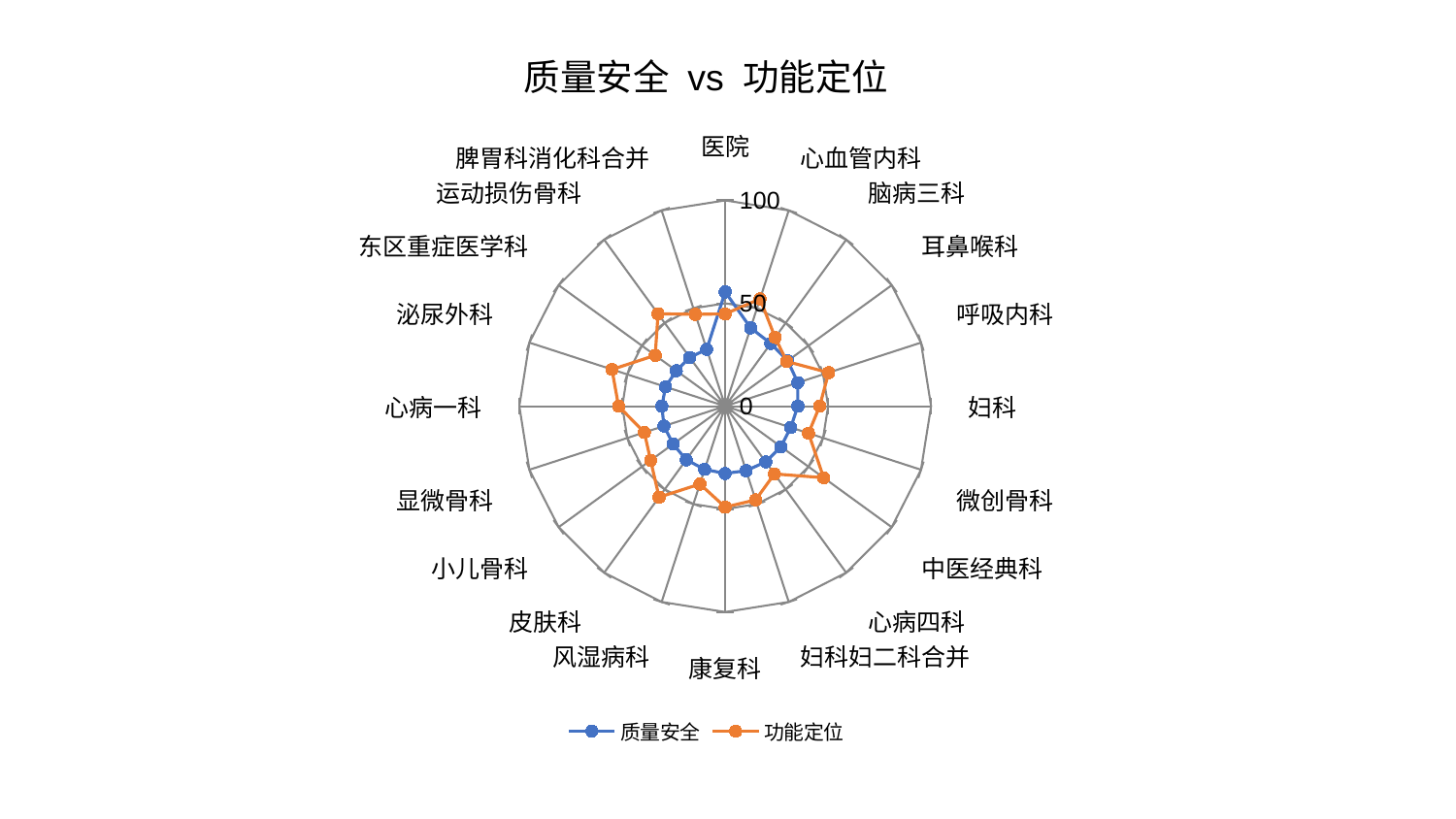

### Chart: 质量安全 vs 功能定位

| Category | 质量安全 | 功能定位 |
|---|---|---|
| 医院 | 55.53573143003357 | 44.8240809166001 |
| 心血管内科 | 40.010348882490824 | 54.85110603056955 |
| 脑病三科 | 37.67278953642697 | 41.29043623255279 |
| 耳鼻喉科 | 37.54425420958655 | 36.97049108693036 |
| 呼吸内科 | 37.10581469532677 | 52.84931114560647 |
| 妇科 | 35.29941768756632 | 45.90520194433648 |
| 微创骨科 | 33.51220068248155 | 42.57327655922033 |
| 中医经典科 | 33.48598555279222 | 59.121112760223596 |
| 心病四科 | 33.47168228877102 | 40.69500192588603 |
| 妇科妇二科合并 | 32.93444785575386 | 47.86675651326455 |
| 康复科 | 32.69029301288871 | 49.03907353057971 |
| 风湿病科 | 32.30940075233775 | 39.7847782651847 |
| 皮肤科 | 32.19849866023047 | 54.64649610962565 |
| 小儿骨科 | 31.30901183134036 | 44.79301284861976 |
| 显微骨科 | 31.266453322815018 | 41.27701097883419 |
| 心病一科 | 30.76481410432205 | 51.792888636654524 |
| 泌尿外科 | 30.452797761024005 | 57.82745949716887 |
| 东区重症医学科 | 29.352649953162334 | 42.028677182967606 |
| 运动损伤骨科 | 29.30813133238761 | 55.49157860727793 |
| 脾胃科消化科合并 | 29.021374797837545 | 46.93595581754781 |
6